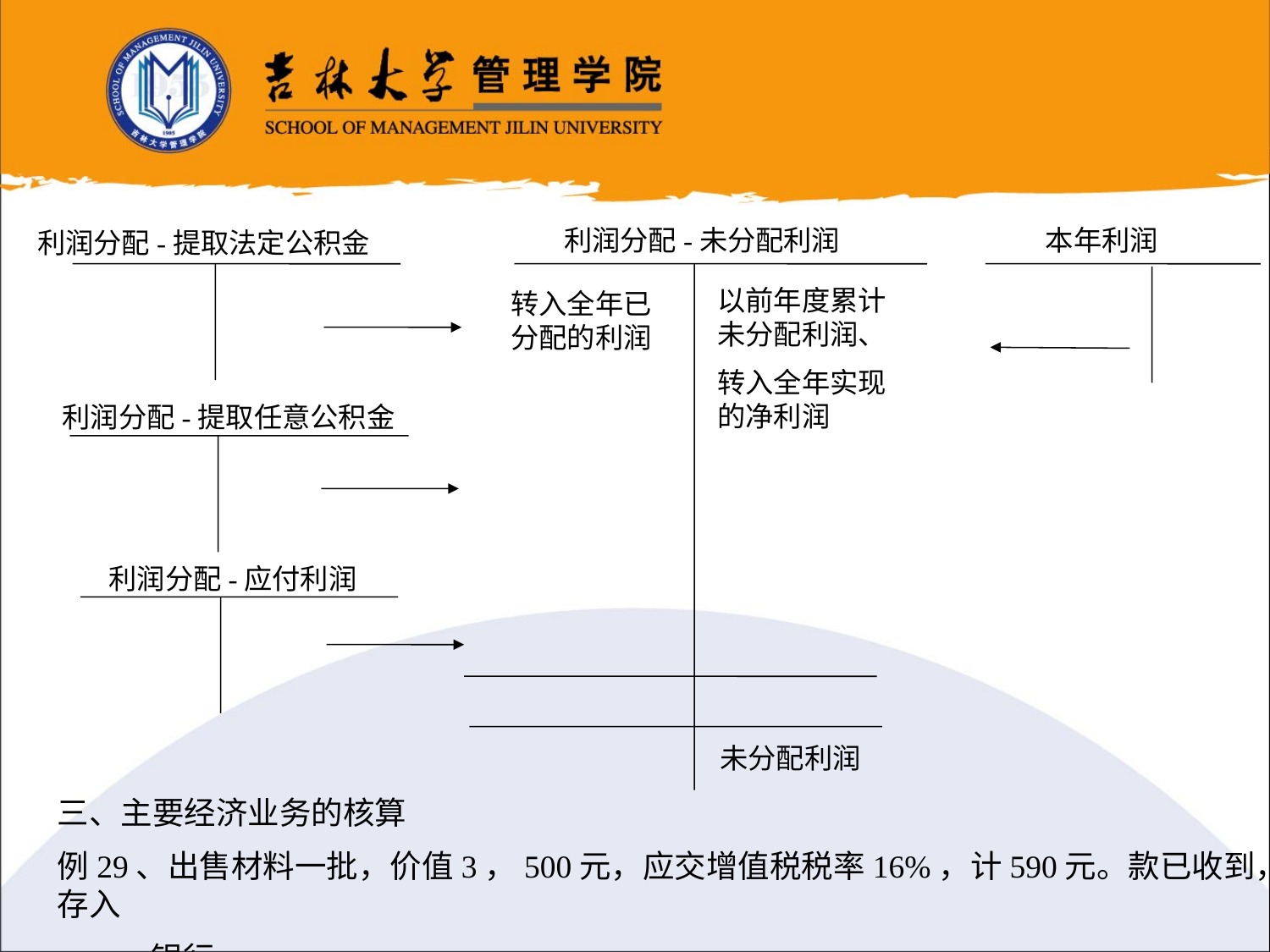

利润分配-未分配利润
本年利润
利润分配-提取法定公积金

以前年度累计未分配利润、
转入全年实现的净利润
转入全年已分配的利润

利润分配-提取任意公积金

利润分配-应付利润

未分配利润
三、主要经济业务的核算
例29、出售材料一批，价值3，500元，应交增值税税率16%，计590元。款已收到，存入
            银行。
85